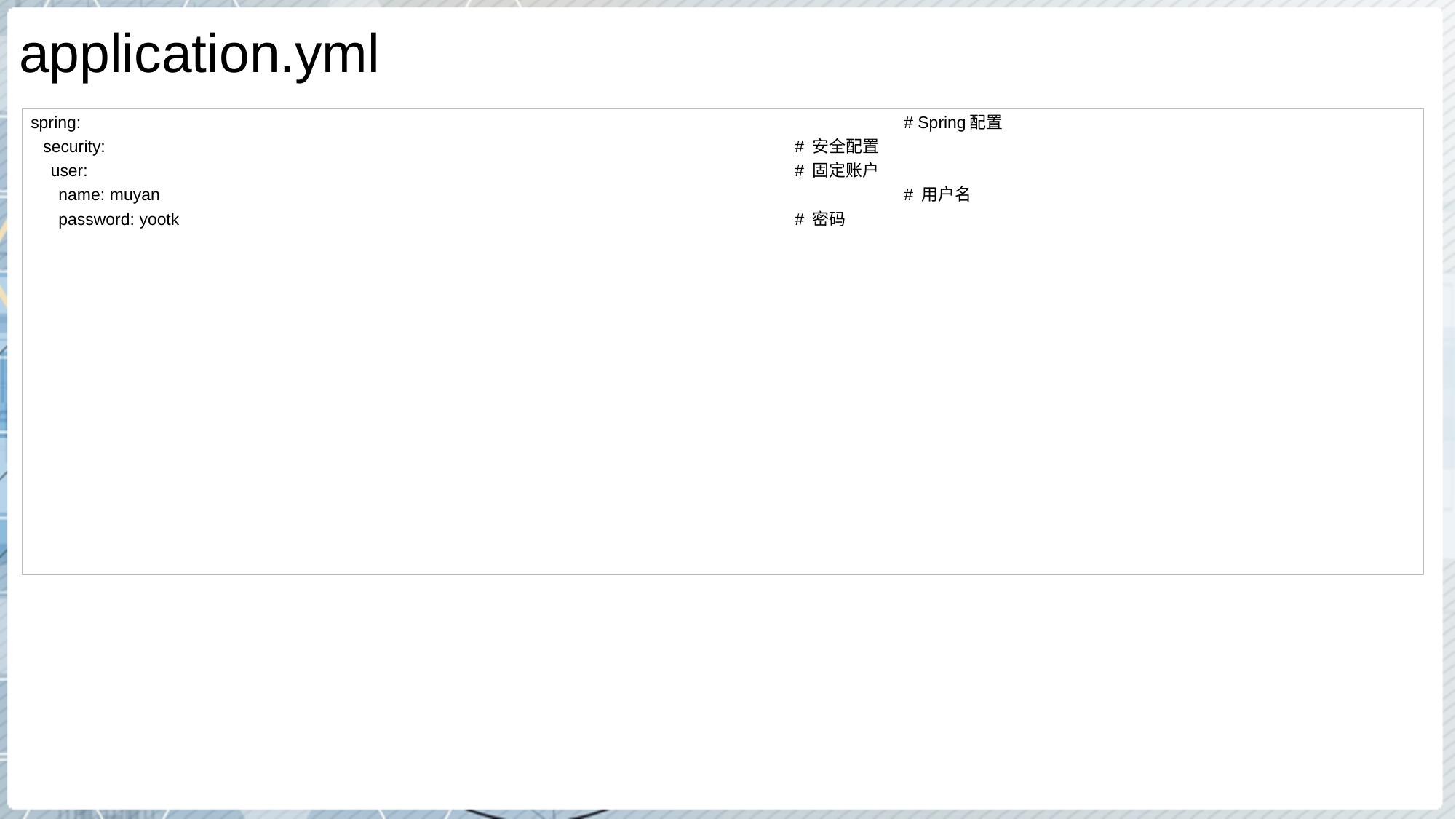

# application.yml
| spring: # Spring配置 security: # 安全配置 user: # 固定账户 name: muyan # 用户名 password: yootk # 密码 |
| --- |